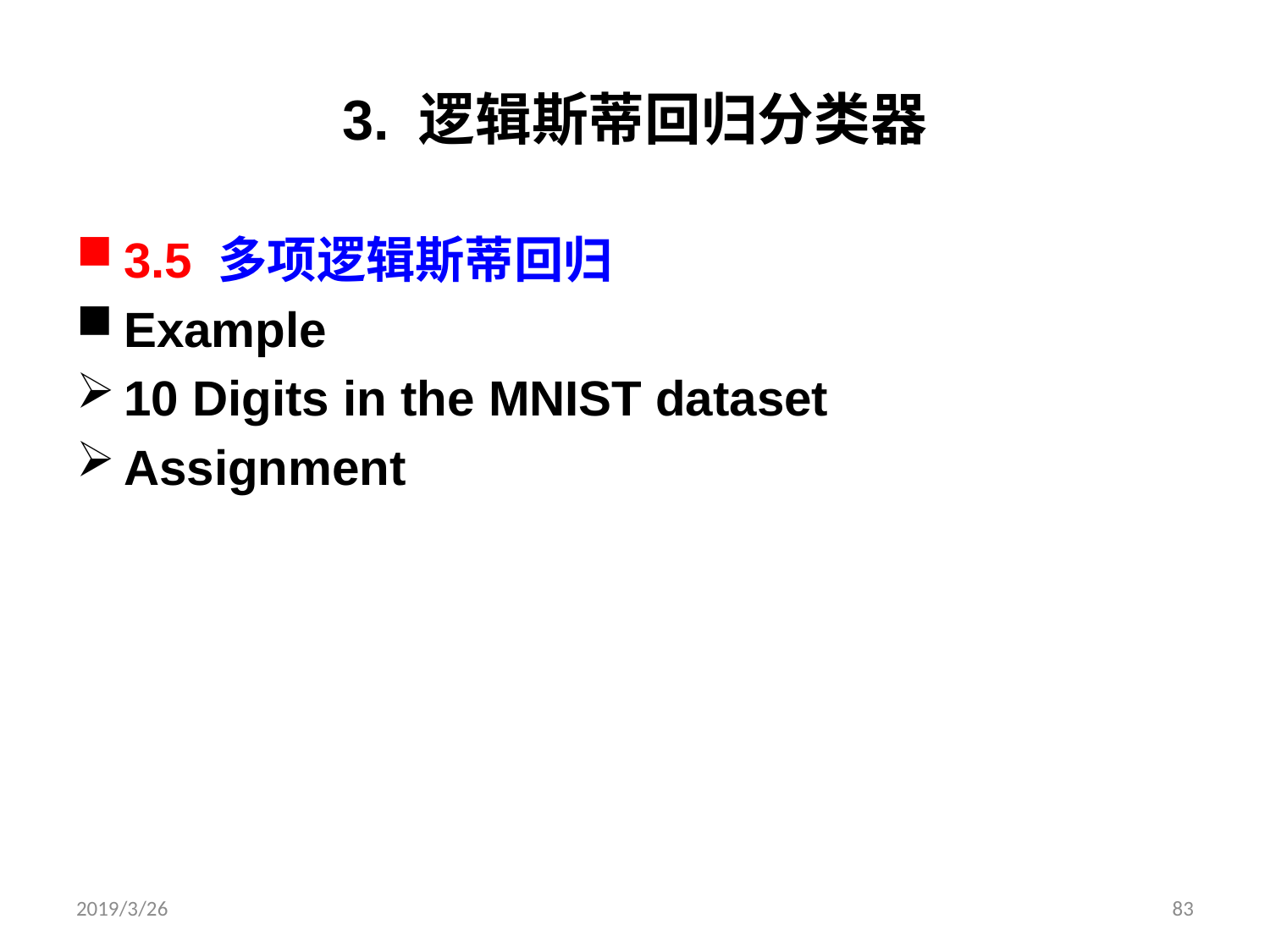

# 3. 逻辑斯蒂回归分类器
3.5 多项逻辑斯蒂回归
Example
10 Digits in the MNIST dataset
Assignment

2019/3/26
83